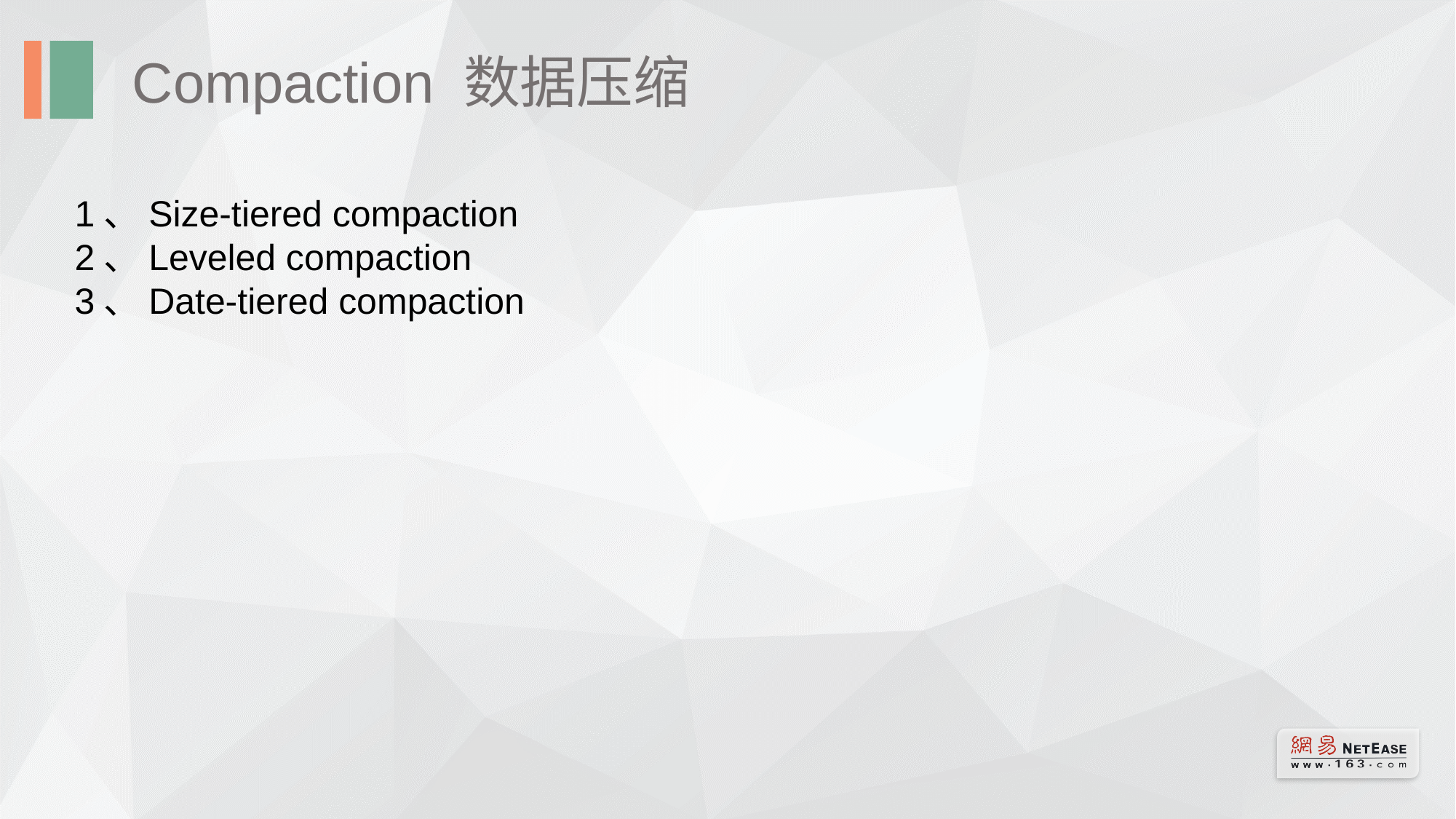

Compaction 数据压缩
1、Size-tiered compaction
2、Leveled compaction
3、Date-tiered compaction